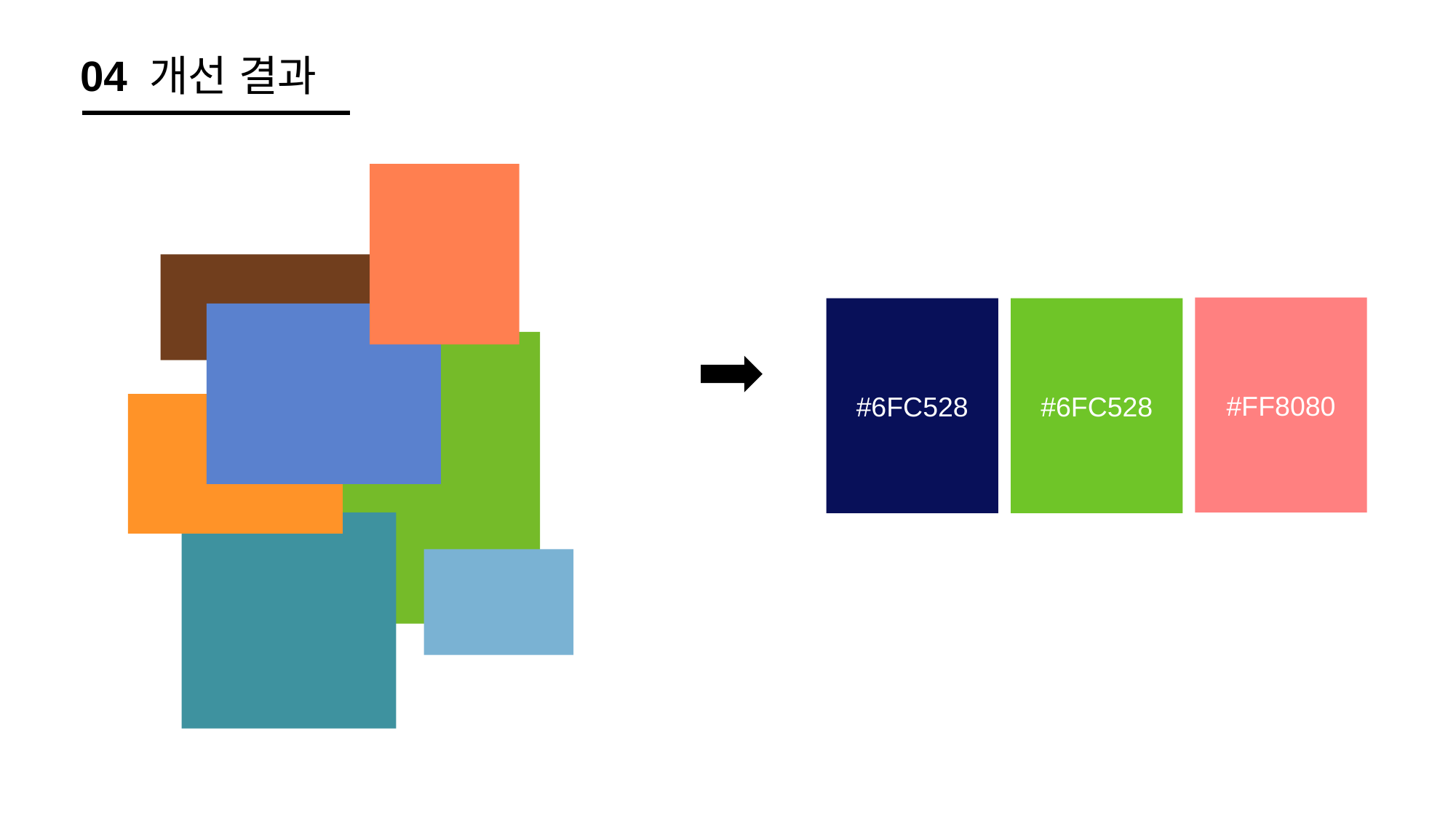

# 04 개선 결과

#FF8080
#6FC528
#6FC528